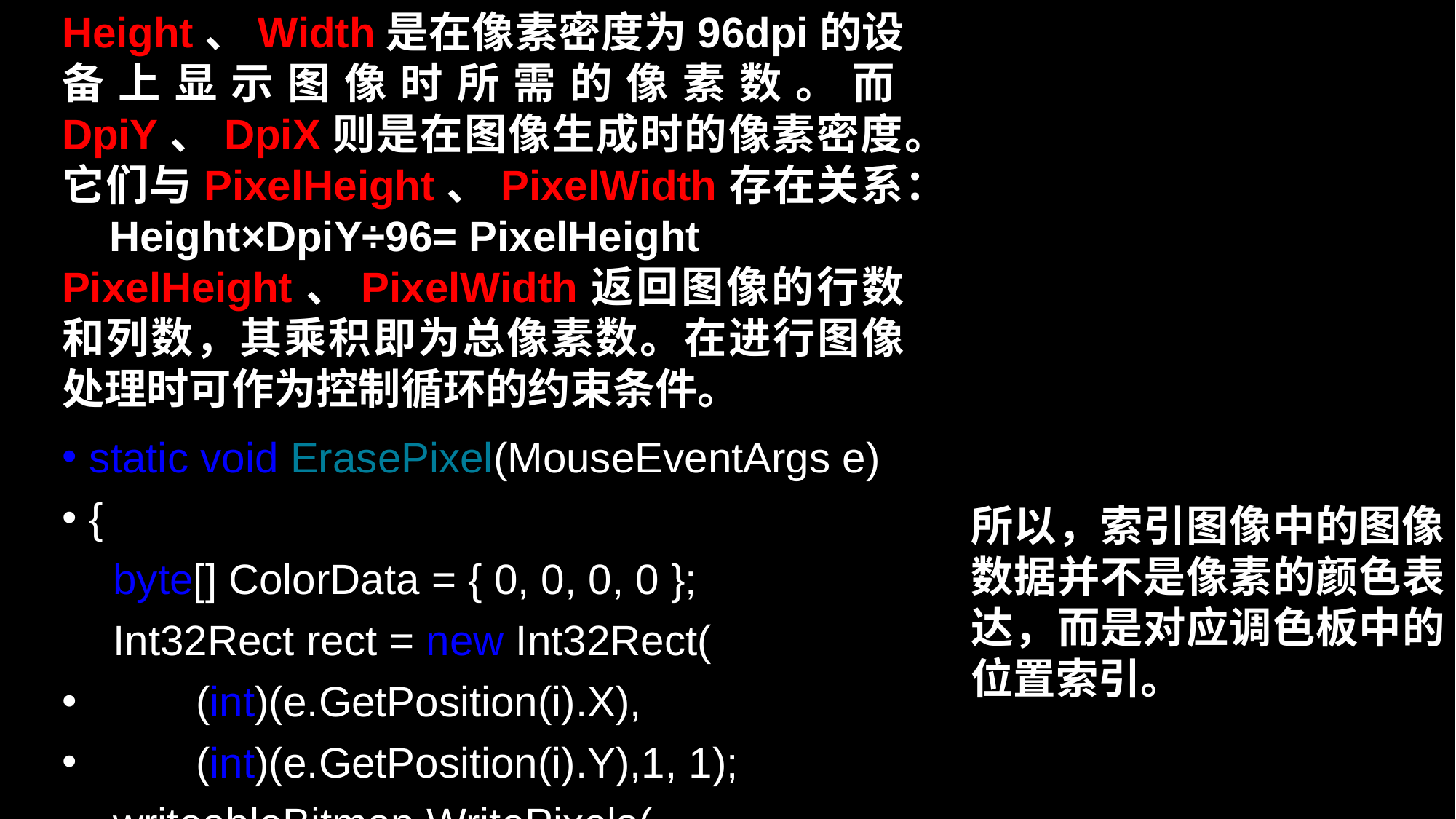

Height、Width是在像素密度为96dpi的设备上显示图像时所需的像素数。而DpiY、DpiX则是在图像生成时的像素密度。它们与PixelHeight、PixelWidth存在关系：
    Height×DpiY÷96= PixelHeight
PixelHeight、PixelWidth返回图像的行数和列数，其乘积即为总像素数。在进行图像处理时可作为控制循环的约束条件。
static void ErasePixel(MouseEventArgs e)
{
  byte[] ColorData = { 0, 0, 0, 0 };
  Int32Rect rect = new Int32Rect(
         (int)(e.GetPosition(i).X),
         (int)(e.GetPosition(i).Y),1, 1);
  writeableBitmap.WritePixels(
             rect, ColorData, 4, 0);
}
所以，索引图像中的图像数据并不是像素的颜色表达，而是对应调色板中的位置索引。